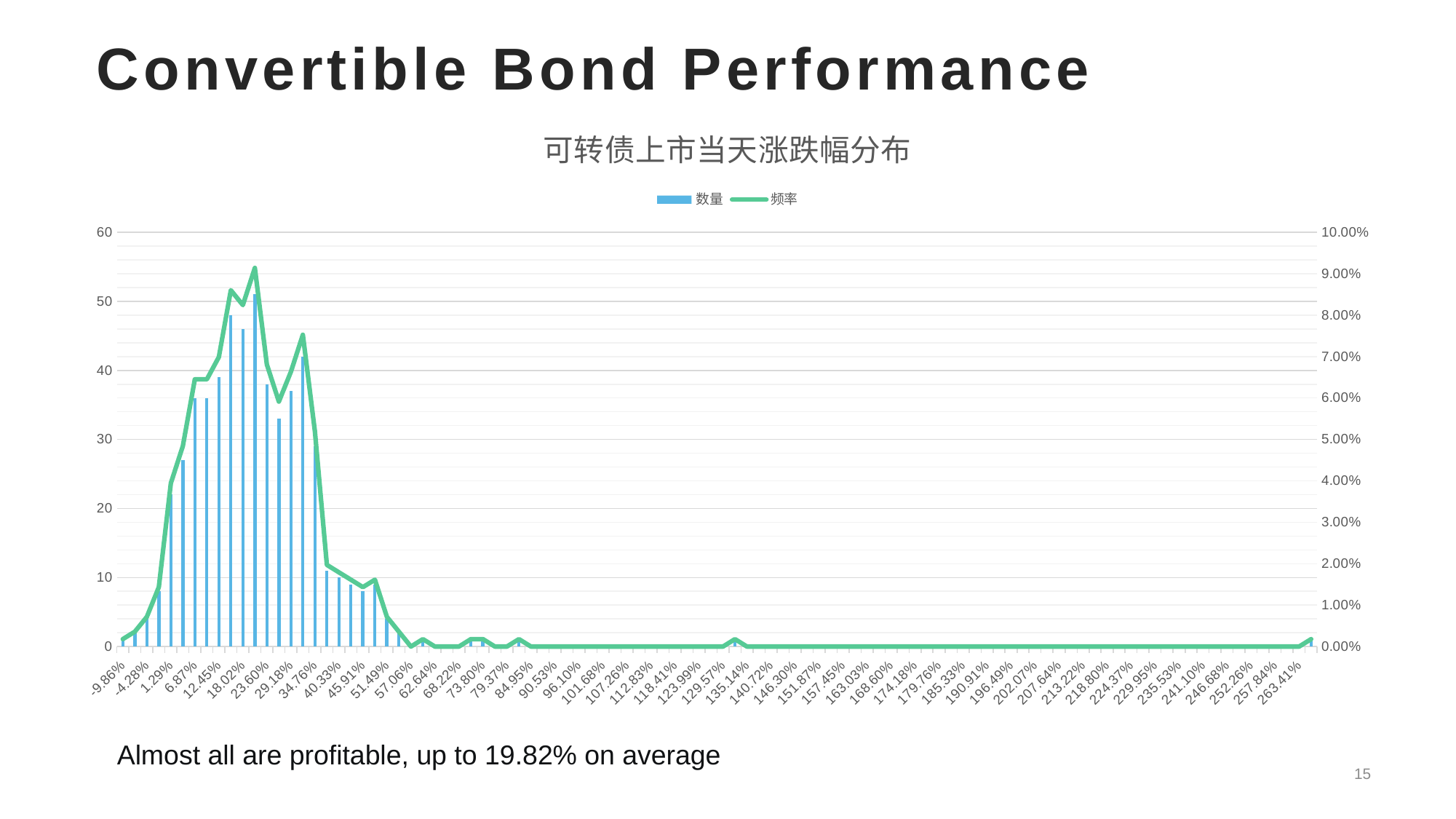

Convertible Bond Performance

### Chart: 可转债上市当天涨跌幅分布

| Category | 数量 | 频率 |
|---|---|---|
| -9.8599999999999993E-2 | 1.0 | 0.0017921146953405018 |
| -7.0715E-2 | 2.0 | 0.0035842293906810036 |
| -4.283E-2 | 4.0 | 0.007168458781362007 |
| -1.4945E-2 | 8.0 | 0.014336917562724014 |
| 1.294E-2 | 22.0 | 0.03942652329749104 |
| 4.0825E-2 | 27.0 | 0.04838709677419355 |
| 6.8709999999999993E-2 | 36.0 | 0.06451612903225806 |
| 9.6594999999999986E-2 | 36.0 | 0.06451612903225806 |
| 0.12447999999999998 | 39.0 | 0.06989247311827956 |
| 0.15236499999999997 | 48.0 | 0.08602150537634409 |
| 0.18024999999999997 | 46.0 | 0.08243727598566308 |
| 0.20813499999999996 | 51.0 | 0.0913978494623656 |
| 0.23601999999999995 | 38.0 | 0.06810035842293907 |
| 0.26390499999999995 | 33.0 | 0.05913978494623656 |
| 0.29178999999999994 | 37.0 | 0.06630824372759857 |
| 0.31967499999999993 | 42.0 | 0.07526881720430108 |
| 0.34755999999999992 | 29.0 | 0.05197132616487455 |
| 0.37544499999999992 | 11.0 | 0.01971326164874552 |
| 0.40332999999999991 | 10.0 | 0.017921146953405017 |
| 0.4312149999999999 | 9.0 | 0.016129032258064516 |
| 0.4590999999999999 | 8.0 | 0.014336917562724014 |
| 0.48698499999999989 | 9.0 | 0.016129032258064516 |
| 0.51486999999999994 | 4.0 | 0.007168458781362007 |
| 0.54275499999999999 | 2.0 | 0.0035842293906810036 |
| 0.57064000000000004 | 0.0 | 0.0 |
| 0.59852500000000008 | 1.0 | 0.0017921146953405018 |
| 0.62641000000000013 | 0.0 | 0.0 |
| 0.65429500000000018 | 0.0 | 0.0 |
| 0.68218000000000023 | 0.0 | 0.0 |
| 0.71006500000000028 | 1.0 | 0.0017921146953405018 |
| 0.73795000000000033 | 1.0 | 0.0017921146953405018 |
| 0.76583500000000038 | 0.0 | 0.0 |
| 0.79372000000000043 | 0.0 | 0.0 |
| 0.82160500000000047 | 1.0 | 0.0017921146953405018 |
| 0.84949000000000052 | 0.0 | 0.0 |
| 0.87737500000000057 | 0.0 | 0.0 |
| 0.90526000000000062 | 0.0 | 0.0 |
| 0.93314500000000067 | 0.0 | 0.0 |
| 0.96103000000000072 | 0.0 | 0.0 |
| 0.98891500000000077 | 0.0 | 0.0 |
| 1.0168000000000008 | 0.0 | 0.0 |
| 1.0446850000000008 | 0.0 | 0.0 |
| 1.0725700000000007 | 0.0 | 0.0 |
| 1.1004550000000006 | 0.0 | 0.0 |
| 1.1283400000000006 | 0.0 | 0.0 |
| 1.1562250000000005 | 0.0 | 0.0 |
| 1.1841100000000004 | 0.0 | 0.0 |
| 1.2119950000000004 | 0.0 | 0.0 |
| 1.2398800000000003 | 0.0 | 0.0 |
| 1.2677650000000003 | 0.0 | 0.0 |
| 1.2956500000000002 | 0.0 | 0.0 |
| 1.3235350000000001 | 1.0 | 0.0017921146953405018 |
| 1.3514200000000001 | 0.0 | 0.0 |
| 1.379305 | 0.0 | 0.0 |
| 1.4071899999999999 | 0.0 | 0.0 |
| 1.4350749999999999 | 0.0 | 0.0 |
| 1.4629599999999998 | 0.0 | 0.0 |
| 1.4908449999999998 | 0.0 | 0.0 |
| 1.5187299999999997 | 0.0 | 0.0 |
| 1.5466149999999996 | 0.0 | 0.0 |
| 1.5744999999999996 | 0.0 | 0.0 |
| 1.6023849999999995 | 0.0 | 0.0 |
| 1.6302699999999994 | 0.0 | 0.0 |
| 1.6581549999999994 | 0.0 | 0.0 |
| 1.6860399999999993 | 0.0 | 0.0 |
| 1.7139249999999993 | 0.0 | 0.0 |
| 1.7418099999999992 | 0.0 | 0.0 |
| 1.7696949999999991 | 0.0 | 0.0 |
| 1.7975799999999991 | 0.0 | 0.0 |
| 1.825464999999999 | 0.0 | 0.0 |
| 1.8533499999999989 | 0.0 | 0.0 |
| 1.8812349999999989 | 0.0 | 0.0 |
| 1.9091199999999988 | 0.0 | 0.0 |
| 1.9370049999999988 | 0.0 | 0.0 |
| 1.9648899999999987 | 0.0 | 0.0 |
| 1.9927749999999986 | 0.0 | 0.0 |
| 2.0206599999999986 | 0.0 | 0.0 |
| 2.0485449999999985 | 0.0 | 0.0 |
| 2.0764299999999984 | 0.0 | 0.0 |
| 2.1043149999999984 | 0.0 | 0.0 |
| 2.1321999999999983 | 0.0 | 0.0 |
| 2.1600849999999983 | 0.0 | 0.0 |
| 2.1879699999999982 | 0.0 | 0.0 |
| 2.2158549999999981 | 0.0 | 0.0 |
| 2.2437399999999981 | 0.0 | 0.0 |
| 2.271624999999998 | 0.0 | 0.0 |
| 2.2995099999999979 | 0.0 | 0.0 |
| 2.3273949999999979 | 0.0 | 0.0 |
| 2.3552799999999978 | 0.0 | 0.0 |
| 2.3831649999999978 | 0.0 | 0.0 |
| 2.4110499999999977 | 0.0 | 0.0 |
| 2.4389349999999976 | 0.0 | 0.0 |
| 2.4668199999999976 | 0.0 | 0.0 |
| 2.4947049999999975 | 0.0 | 0.0 |
| 2.5225899999999974 | 0.0 | 0.0 |
| 2.5504749999999974 | 0.0 | 0.0 |
| 2.5783599999999973 | 0.0 | 0.0 |
| 2.6062449999999973 | 0.0 | 0.0 |
| 2.6341299999999972 | 0.0 | 0.0 |
| 2.6899000000000002 | 1.0 | 0.0017921146953405018 |
Almost all are profitable, up to 19.82% on average
15